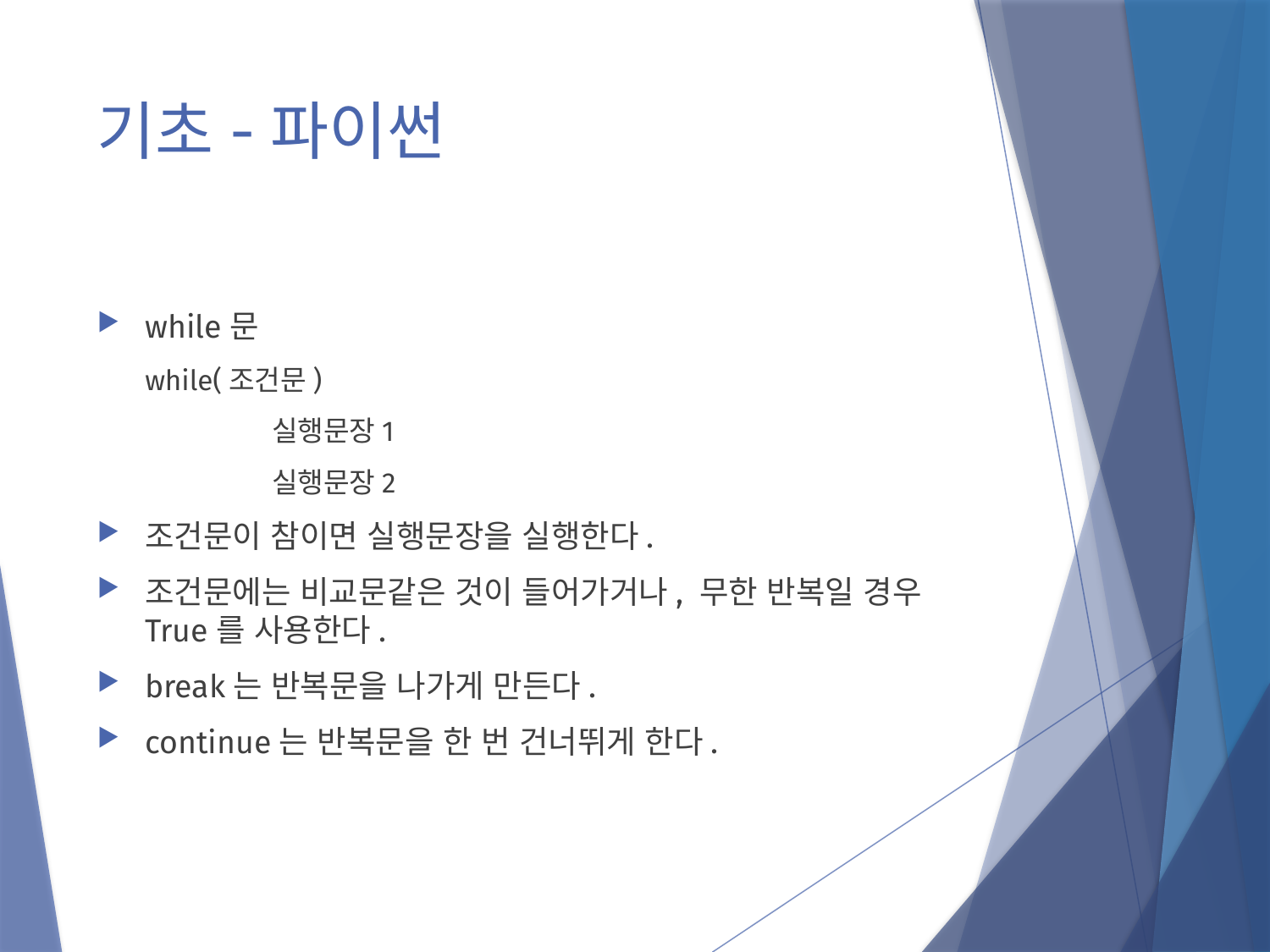

# 기초-파이썬
while문
while(조건문)
	실행문장1
	실행문장2
조건문이 참이면 실행문장을 실행한다.
조건문에는 비교문같은 것이 들어가거나, 무한 반복일 경우 True를 사용한다.
break는 반복문을 나가게 만든다.
continue는 반복문을 한 번 건너뛰게 한다.